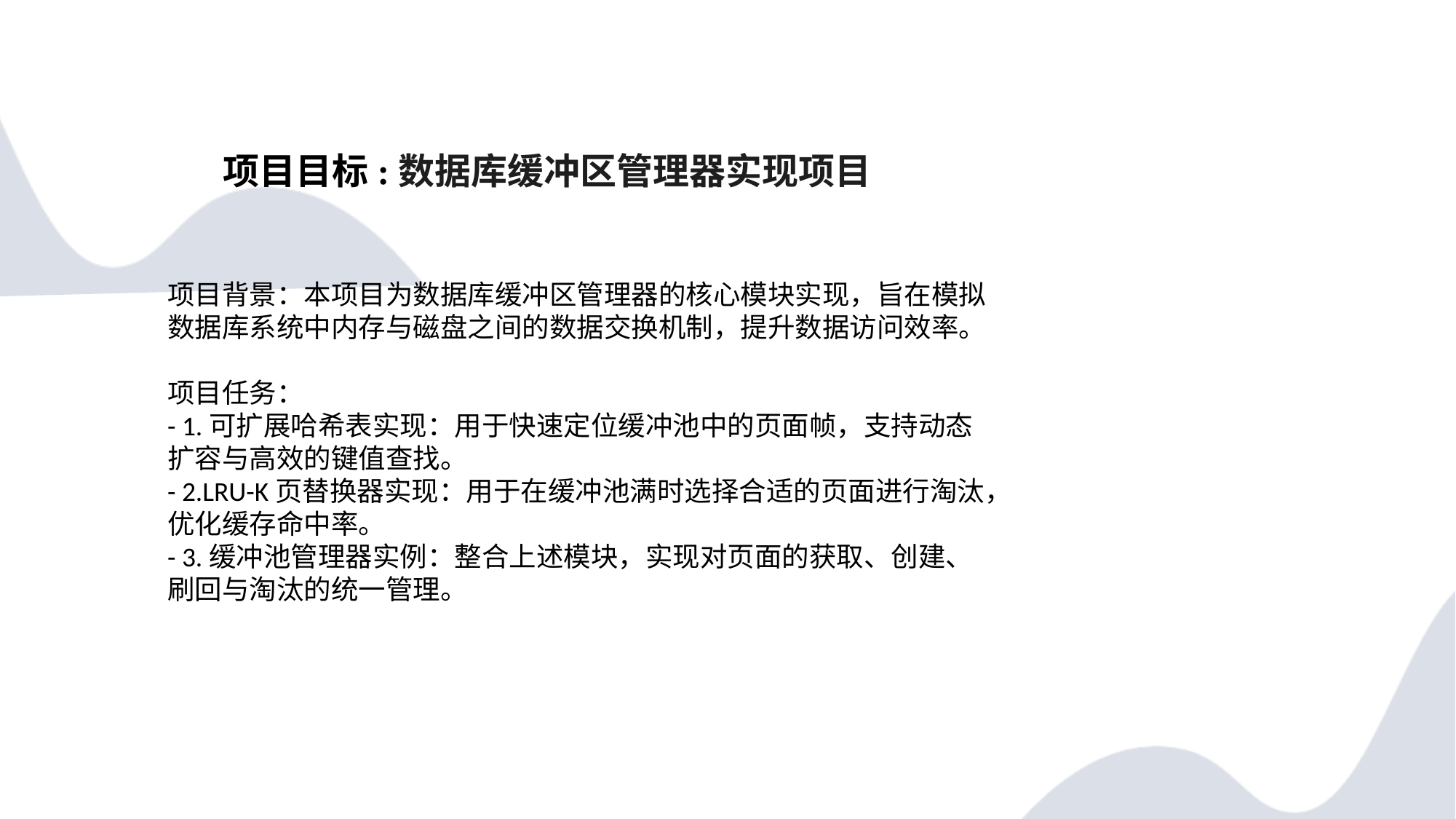

项目目标:数据库缓冲区管理器实现项目

项目背景：本项目为数据库缓冲区管理器的核心模块实现，旨在模拟数据库系统中内存与磁盘之间的数据交换机制，提升数据访问效率。

项目任务：
- 1.可扩展哈希表实现：用于快速定位缓冲池中的页面帧，支持动态扩容与高效的键值查找。
- 2.LRU-K页替换器实现：用于在缓冲池满时选择合适的页面进行淘汰，优化缓存命中率。
- 3.缓冲池管理器实例：整合上述模块，实现对页面的获取、创建、刷回与淘汰的统一管理。